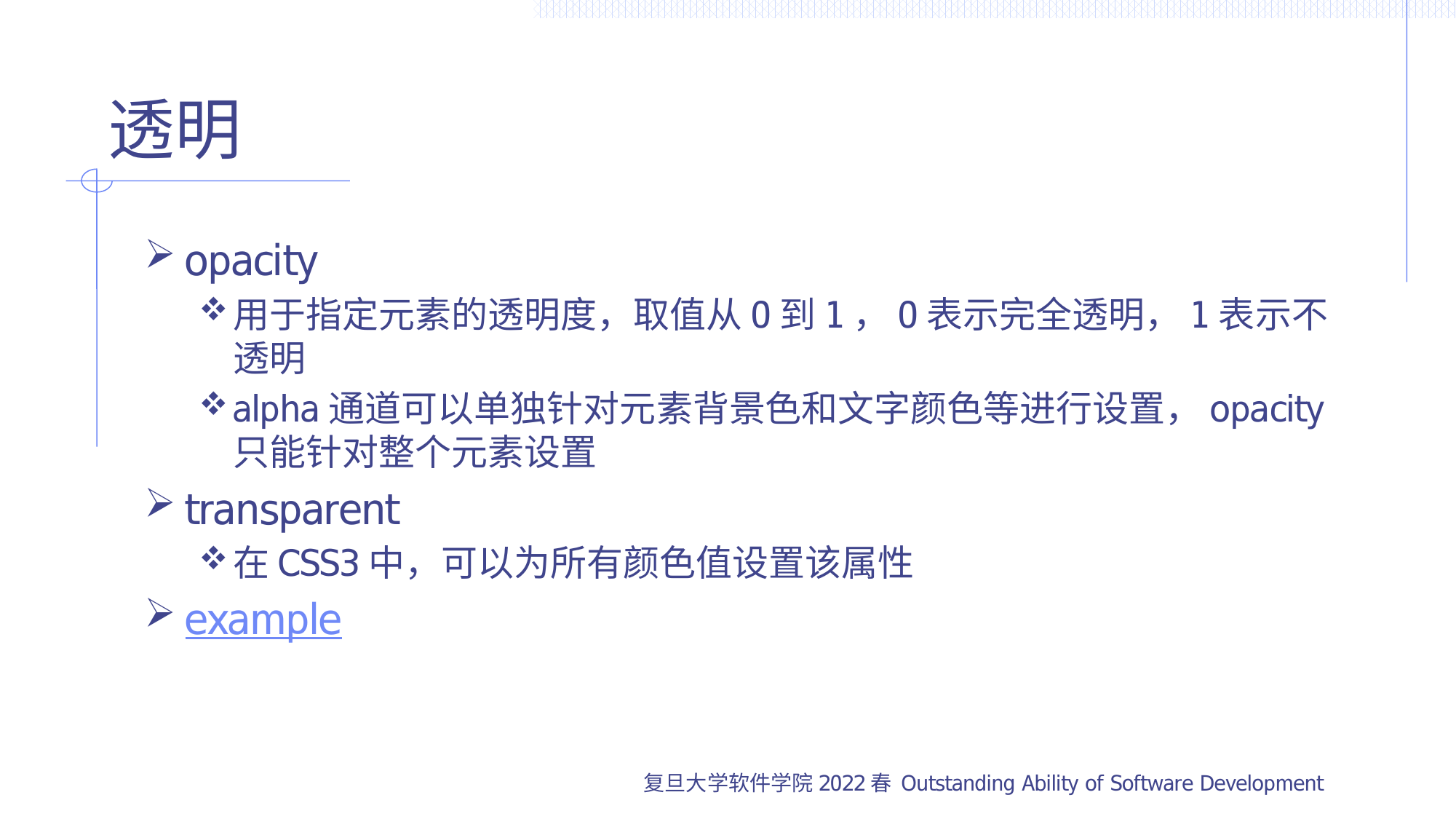

# 透明
opacity
用于指定元素的透明度，取值从0到1，0表示完全透明，1表示不透明
alpha通道可以单独针对元素背景色和文字颜色等进行设置，opacity只能针对整个元素设置
transparent
在CSS3中，可以为所有颜色值设置该属性
example